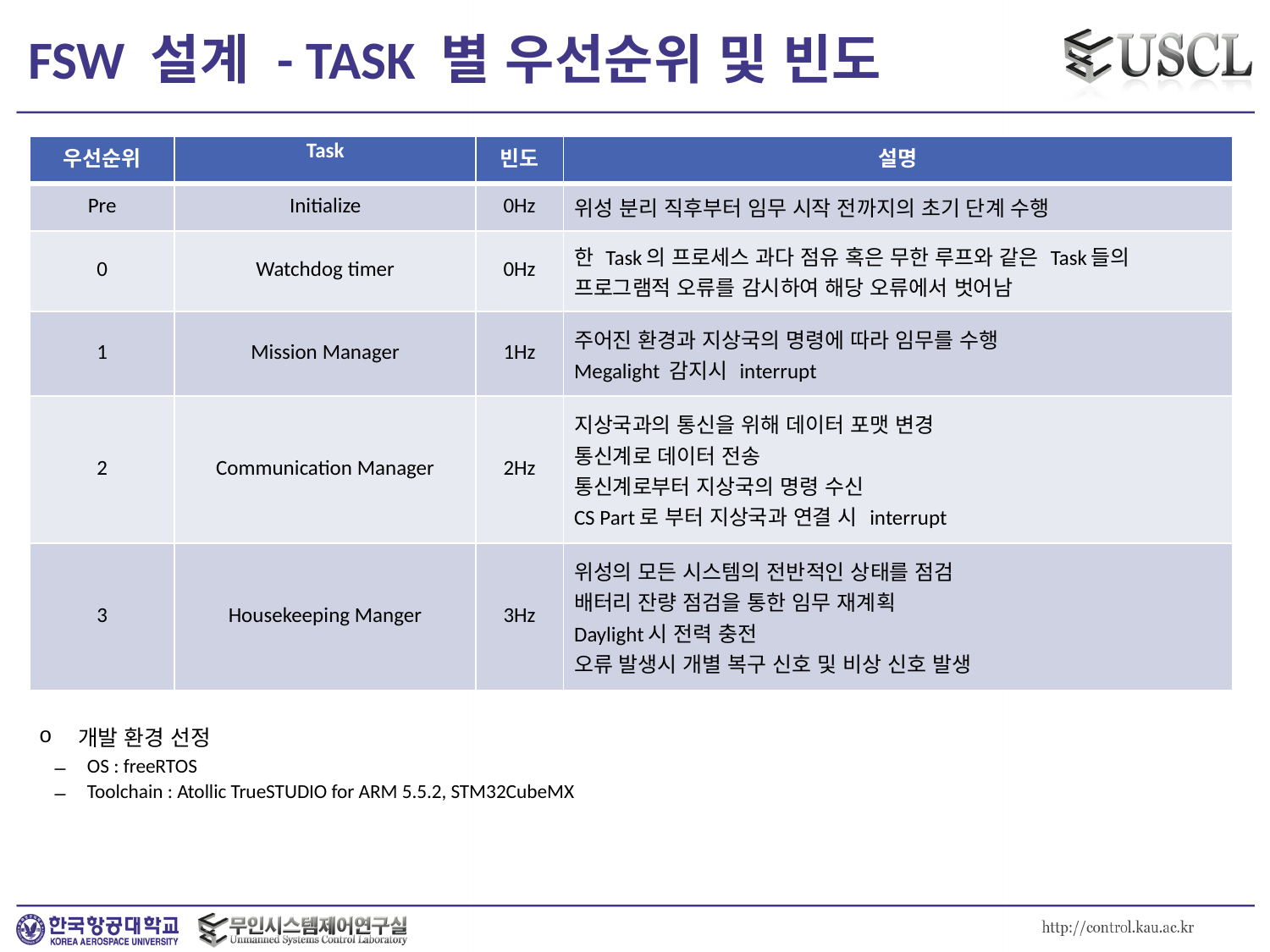

# FSW 설계 - TASK 별 우선순위 및 빈도
| 우선순위 | Task | 빈도 | 설명 |
| --- | --- | --- | --- |
| Pre | Initialize | 0Hz | 위성 분리 직후부터 임무 시작 전까지의 초기 단계 수행 |
| 0 | Watchdog timer | 0Hz | 한 Task의 프로세스 과다 점유 혹은 무한 루프와 같은 Task들의 프로그램적 오류를 감시하여 해당 오류에서 벗어남 |
| 1 | Mission Manager | 1Hz | 주어진 환경과 지상국의 명령에 따라 임무를 수행 Megalight 감지시 interrupt |
| 2 | Communication Manager | 2Hz | 지상국과의 통신을 위해 데이터 포맷 변경 통신계로 데이터 전송 통신계로부터 지상국의 명령 수신 CS Part로 부터 지상국과 연결 시 interrupt |
| 3 | Housekeeping Manger | 3Hz | 위성의 모든 시스템의 전반적인 상태를 점검 배터리 잔량 점검을 통한 임무 재계획 Daylight시 전력 충전 오류 발생시 개별 복구 신호 및 비상 신호 발생 |
검토할 것
개발 환경 선정
OS : freeRTOS
Toolchain : Atollic TrueSTUDIO for ARM 5.5.2, STM32CubeMX